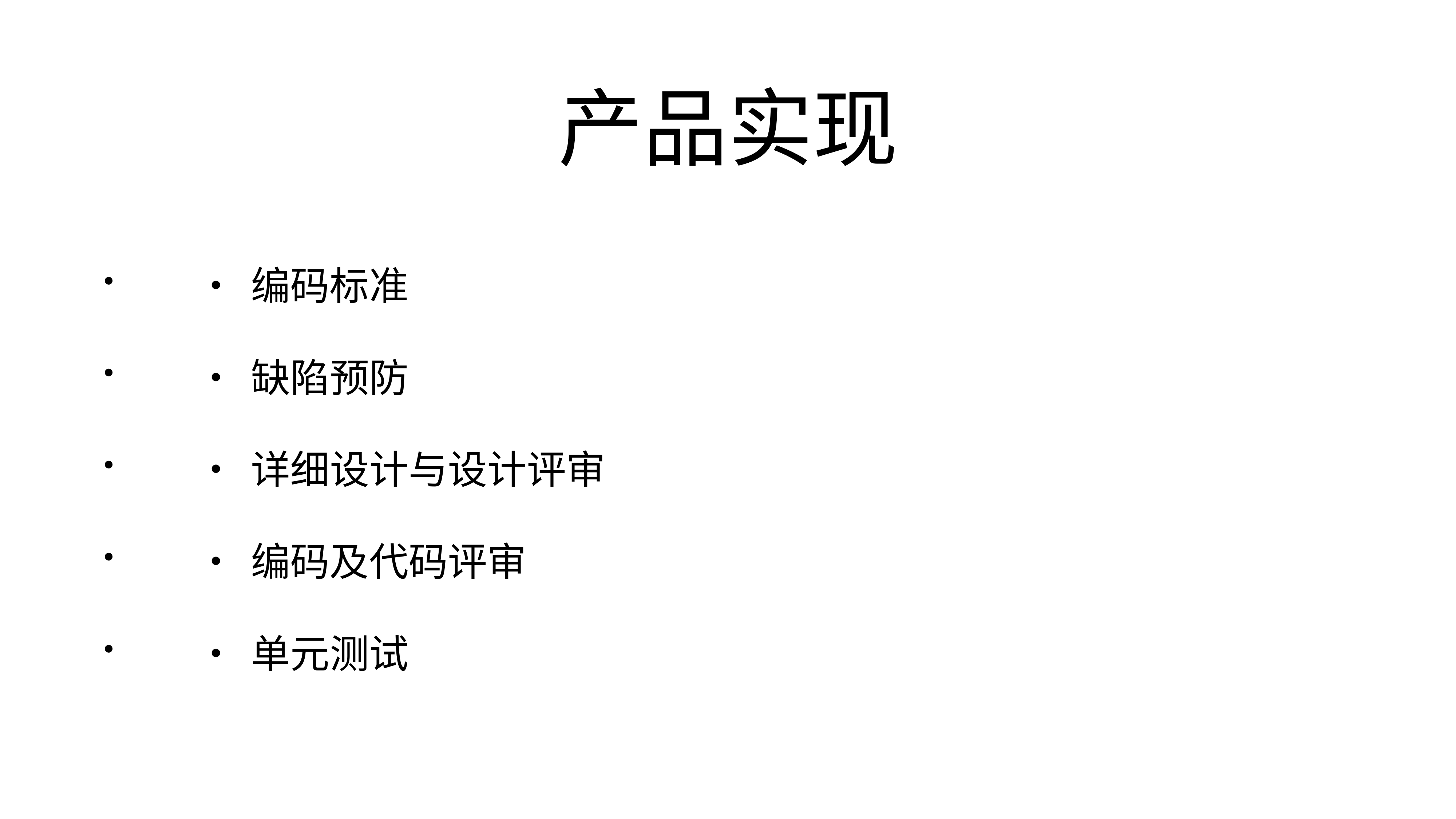

# 产品实现
	•	编码标准
	•	缺陷预防
	•	详细设计与设计评审
	•	编码及代码评审
	•	单元测试